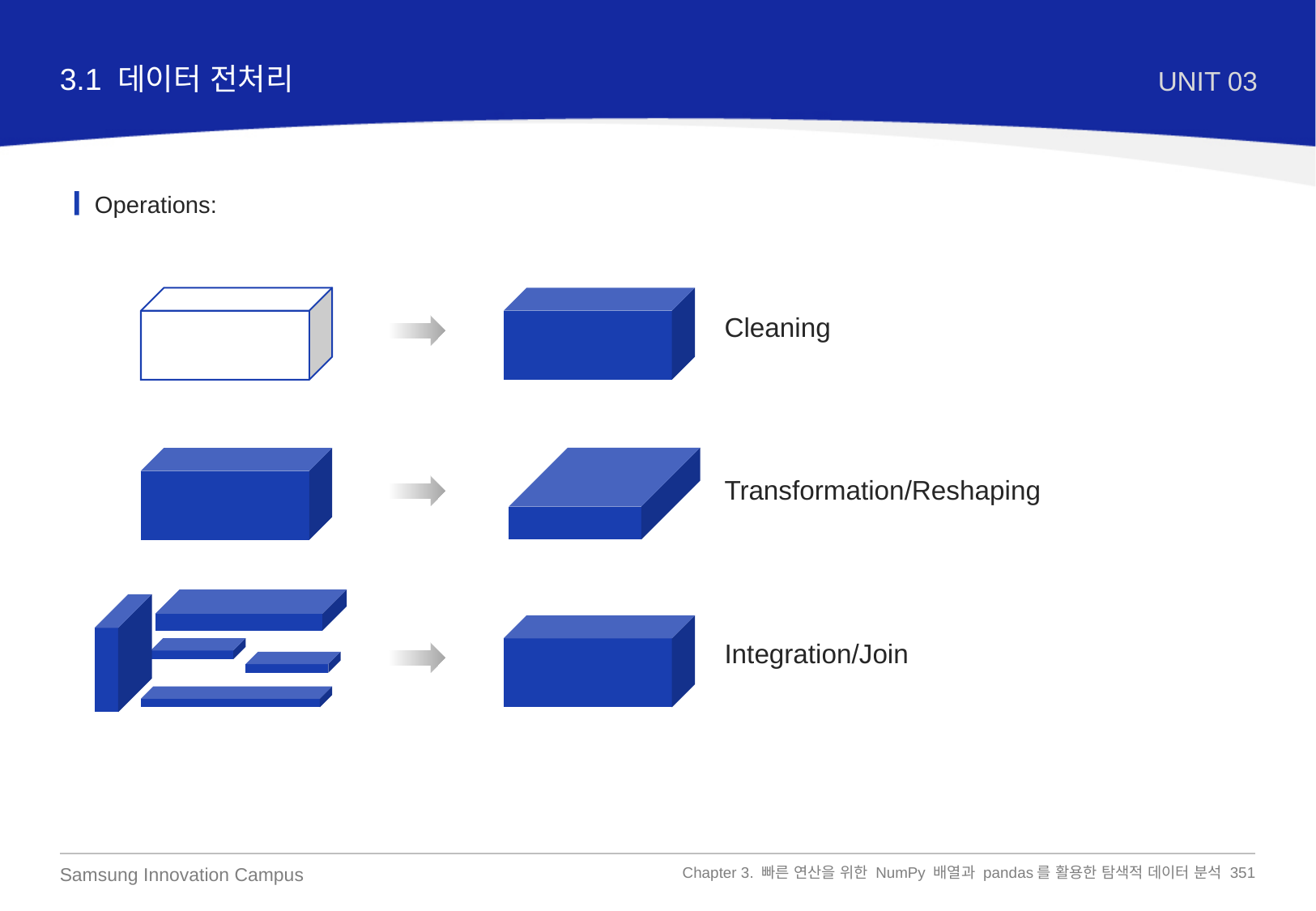

3.1 데이터 전처리
UNIT 03
Operations:

Cleaning

Transformation/Reshaping

Integration/Join